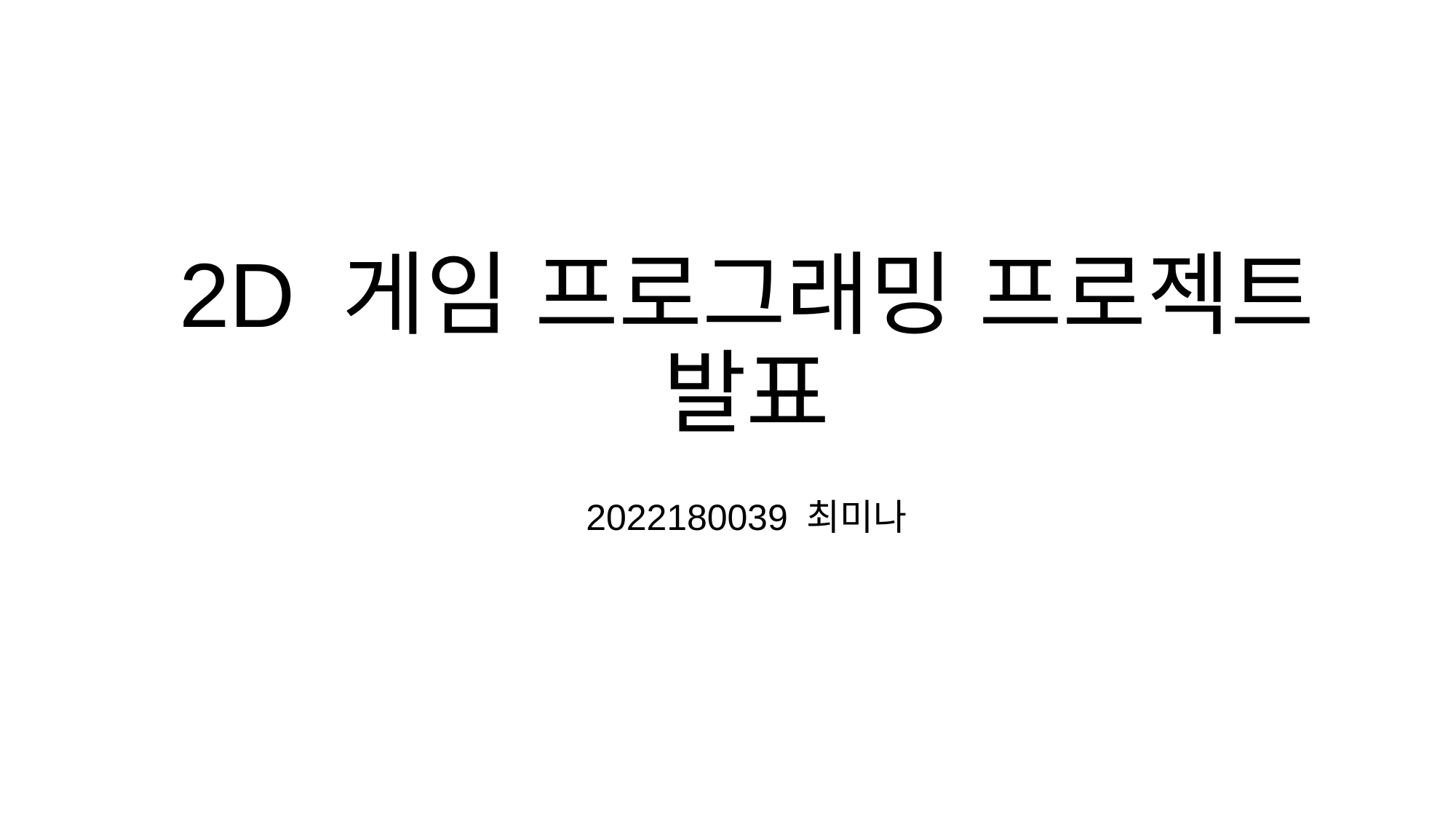

# 2D 게임 프로그래밍 프로젝트 발표
2022180039 최미나